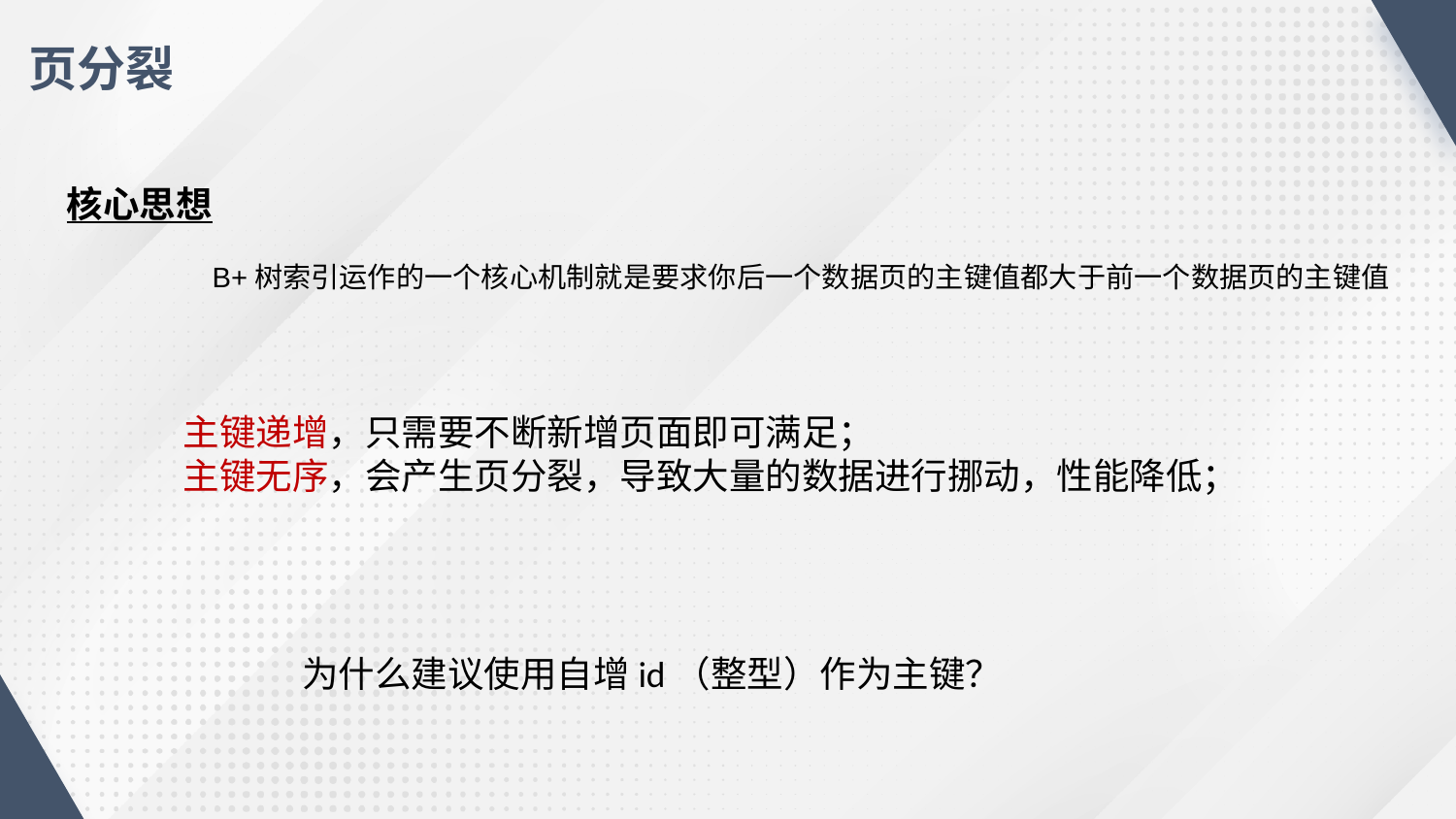

页分裂
核心思想

	B+树索引运作的一个核心机制就是要求你后一个数据页的主键值都大于前一个数据页的主键值
主键递增，只需要不断新增页面即可满足；
主键无序，会产生页分裂，导致大量的数据进行挪动，性能降低；
为什么建议使用自增id（整型）作为主键？